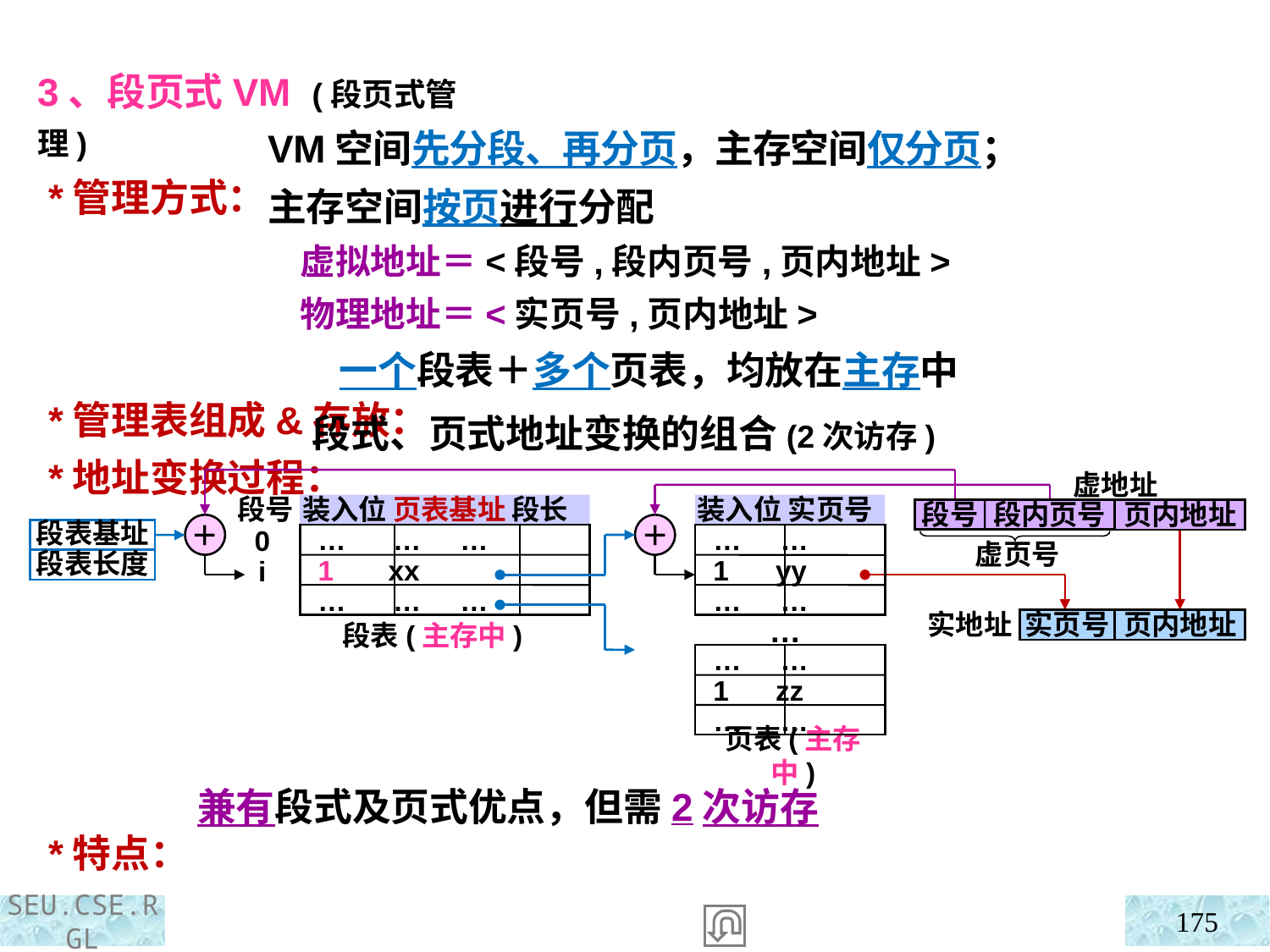

3、段页式VM  (段页式管理)
 *管理方式：

 *管理表组成&存放：
 *地址变换过程：

 *特点：
VM空间先分段、再分页，主存空间仅分页；
主存空间按页进行分配
   虚拟地址＝<段号,段内页号,页内地址>
   物理地址＝<实页号,页内地址>
       一个段表＋多个页表，均放在主存中
    段式、页式地址变换的组合(2次访存)

虚地址
段号
装入位 页表基址 段长
装入位 实页号
段号
段内页号
页内地址
段表基址
0
i

  …      …     …
  1       xx
  …      …     …
  …     …
  1      yy
  …     …
虚页号
段表长度
实地址
实页号
页内地址
…
段表(主存中)
  …     …
  1      zz
  …     …
页表(主存中)
＋
＋
兼有段式及页式优点，但需2次访存
175